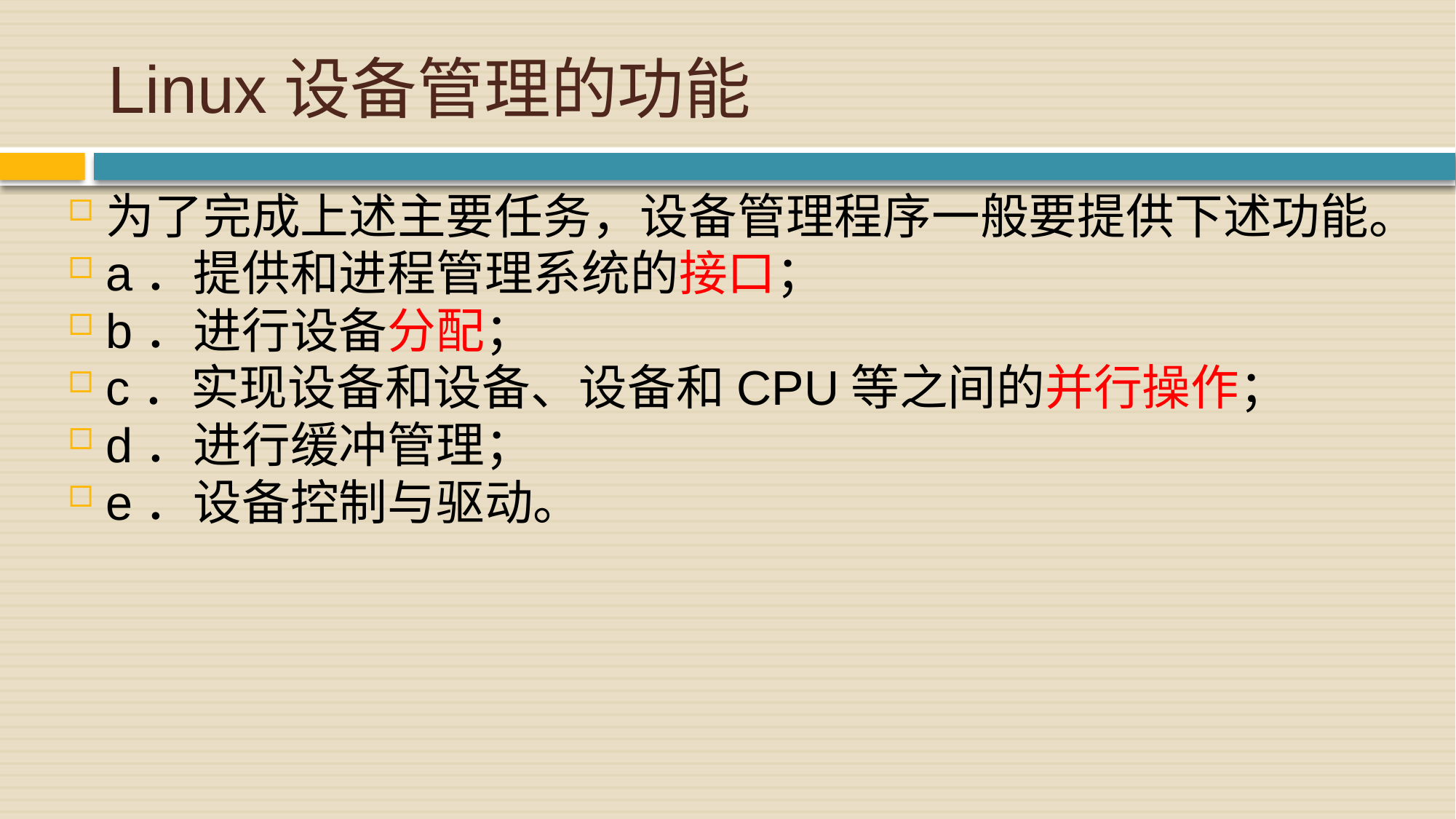

# Linux设备管理的功能
为了完成上述主要任务，设备管理程序一般要提供下述功能。
a．提供和进程管理系统的接口；
b．进行设备分配；
c．实现设备和设备、设备和CPU等之间的并行操作；
d．进行缓冲管理；
e．设备控制与驱动。